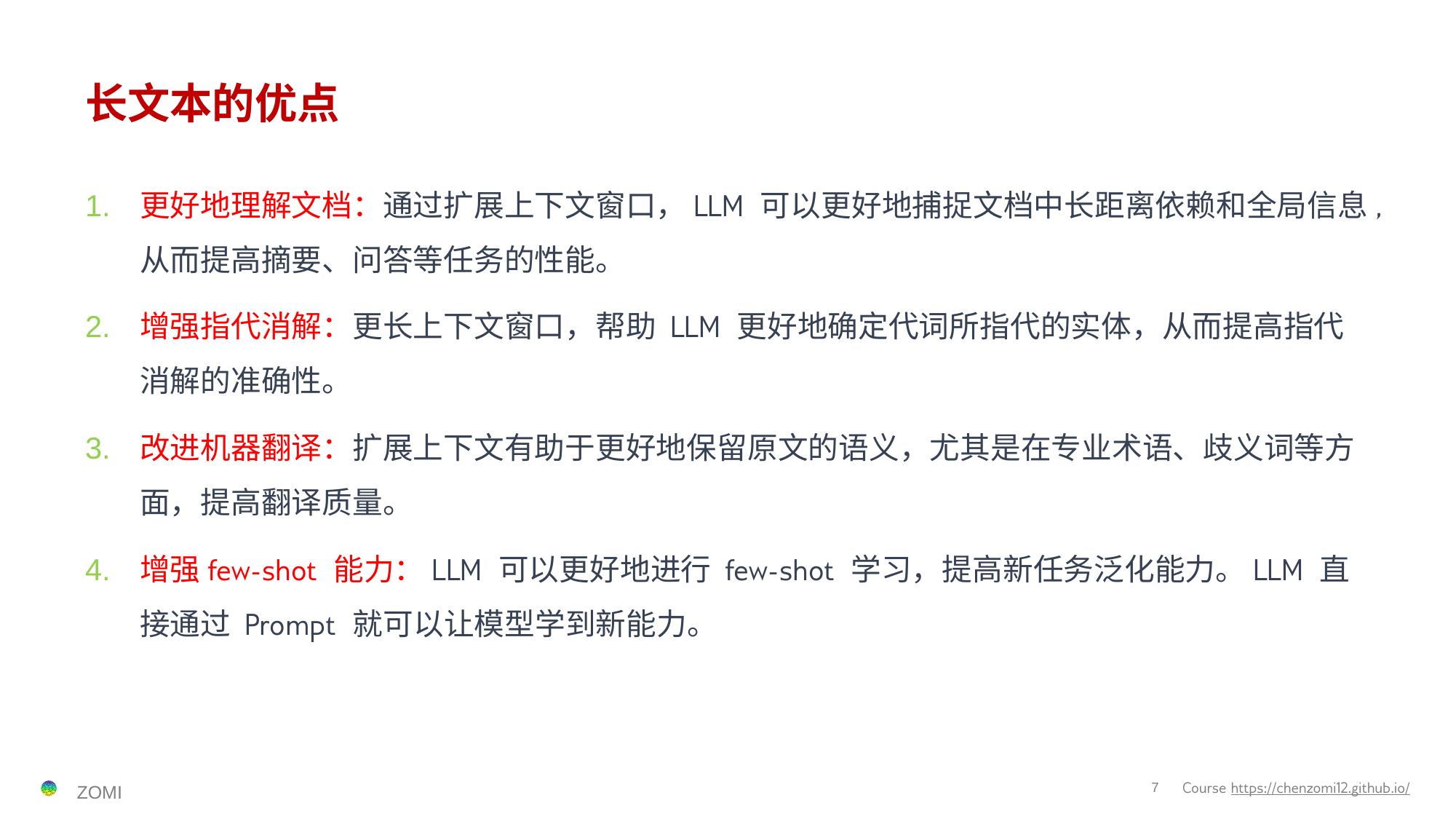

# 长文本的优点
更好地理解文档：通过扩展上下文窗口，LLM 可以更好地捕捉文档中长距离依赖和全局信息,从而提高摘要、问答等任务的性能。
增强指代消解：更长上下文窗口，帮助 LLM 更好地确定代词所指代的实体，从而提高指代消解的准确性。
改进机器翻译：扩展上下文有助于更好地保留原文的语义，尤其是在专业术语、歧义词等方面，提高翻译质量。
增强few-shot 能力：LLM 可以更好地进行 few-shot 学习，提高新任务泛化能力。LLM 直接通过 Prompt 就可以让模型学到新能力。